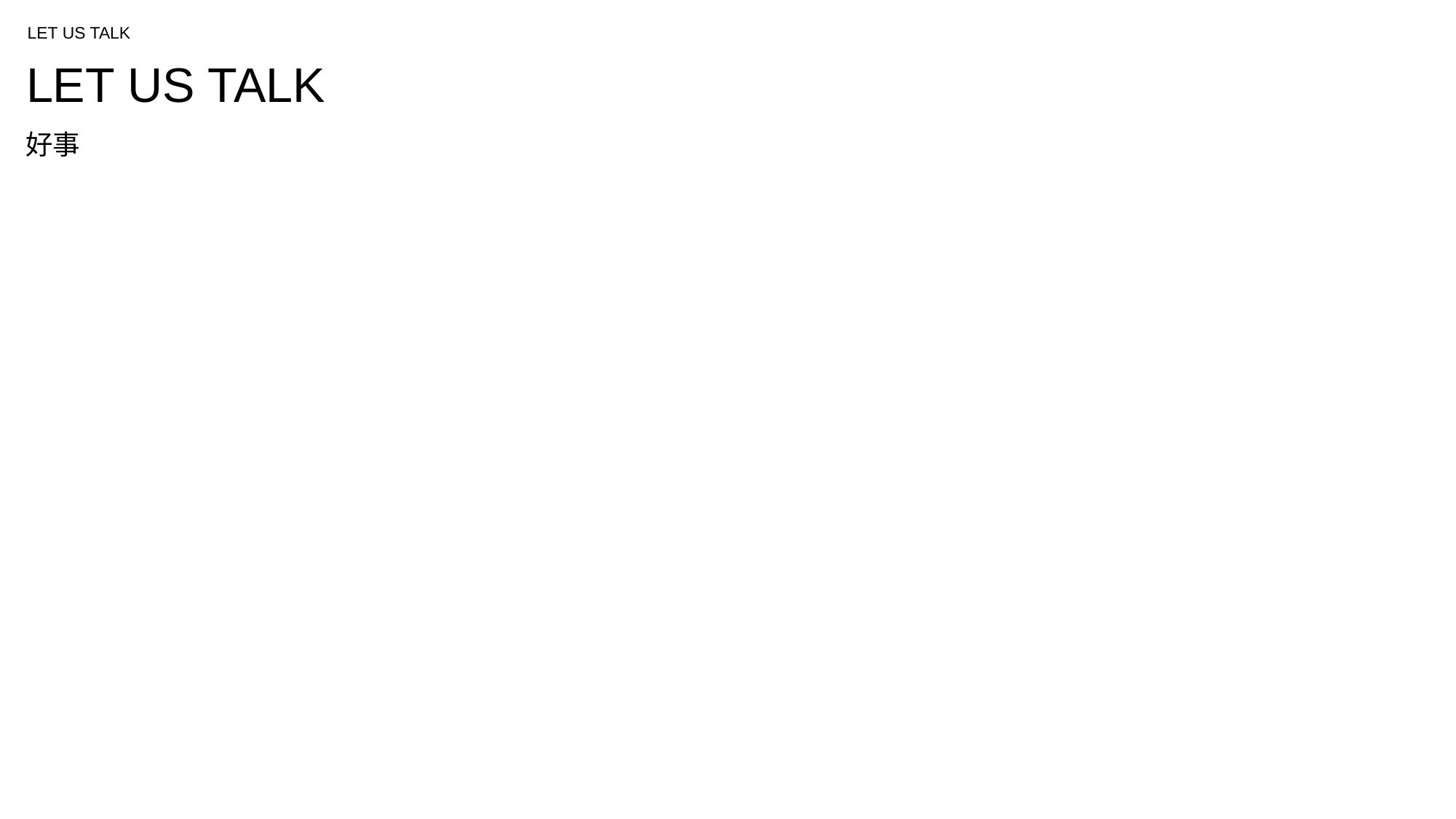

LET US TALK
LET US TALK
好事